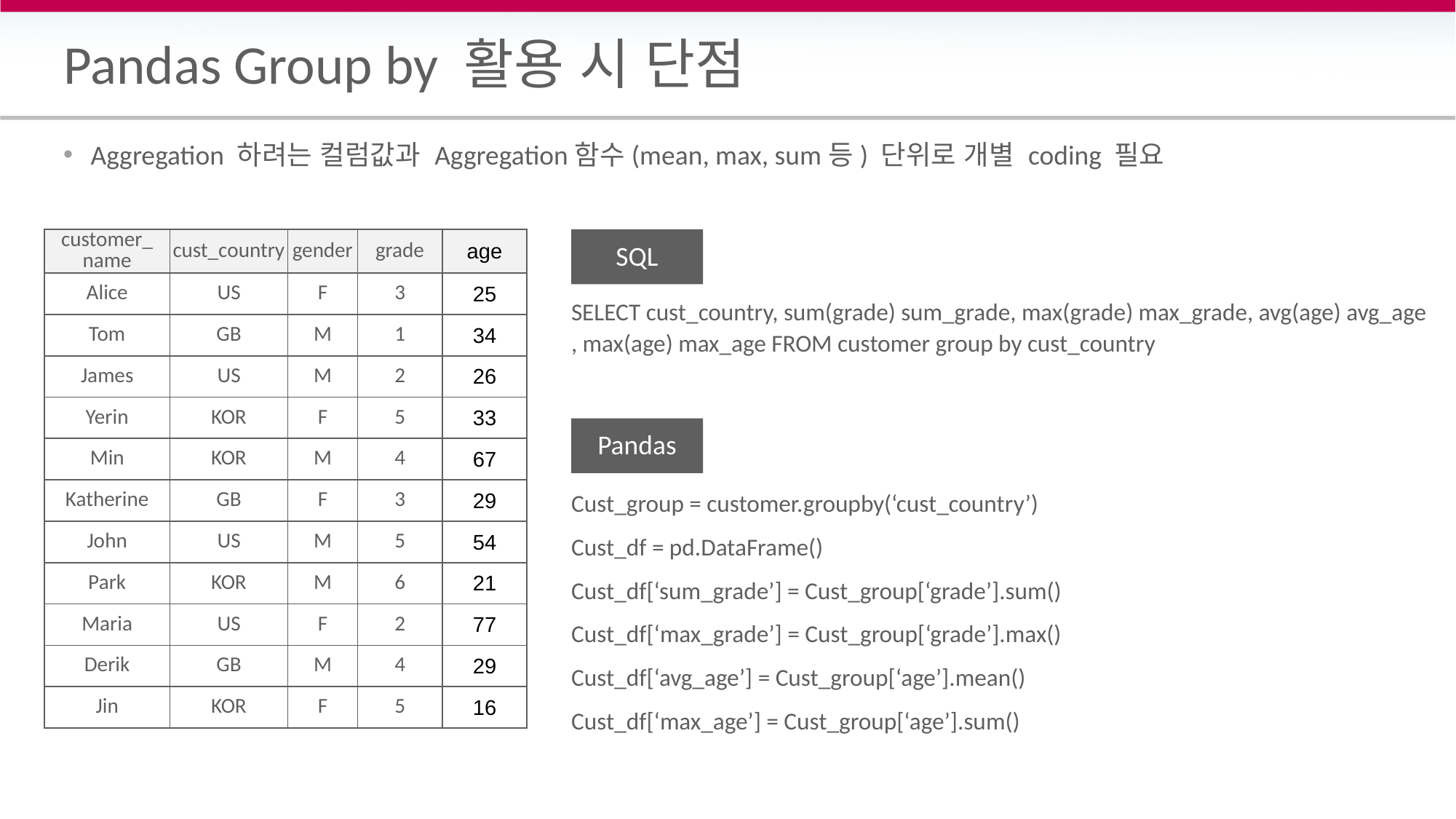

# Pandas Group by 활용 시 단점
Aggregation 하려는 컬럼값과 Aggregation함수(mean, max, sum등) 단위로 개별 coding 필요

| customer\_ name | cust\_country | gender | grade | age |
| --- | --- | --- | --- | --- |
| Alice | US | F | 3 | 25 |
| Tom | GB | M | 1 | 34 |
| James | US | M | 2 | 26 |
| Yerin | KOR | F | 5 | 33 |
| Min | KOR | M | 4 | 67 |
| Katherine | GB | F | 3 | 29 |
| John | US | M | 5 | 54 |
| Park | KOR | M | 6 | 21 |
| Maria | US | F | 2 | 77 |
| Derik | GB | M | 4 | 29 |
| Jin | KOR | F | 5 | 16 |
SQL
SELECT cust_country, sum(grade) sum_grade, max(grade) max_grade, avg(age) avg_age
, max(age) max_age FROM customer group by cust_country
Pandas
Cust_group = customer.groupby(‘cust_country’)
Cust_df = pd.DataFrame()
Cust_df[‘sum_grade’] = Cust_group[‘grade’].sum()
Cust_df[‘max_grade’] = Cust_group[‘grade’].max()
Cust_df[‘avg_age’] = Cust_group[‘age’].mean()
Cust_df[‘max_age’] = Cust_group[‘age’].sum()